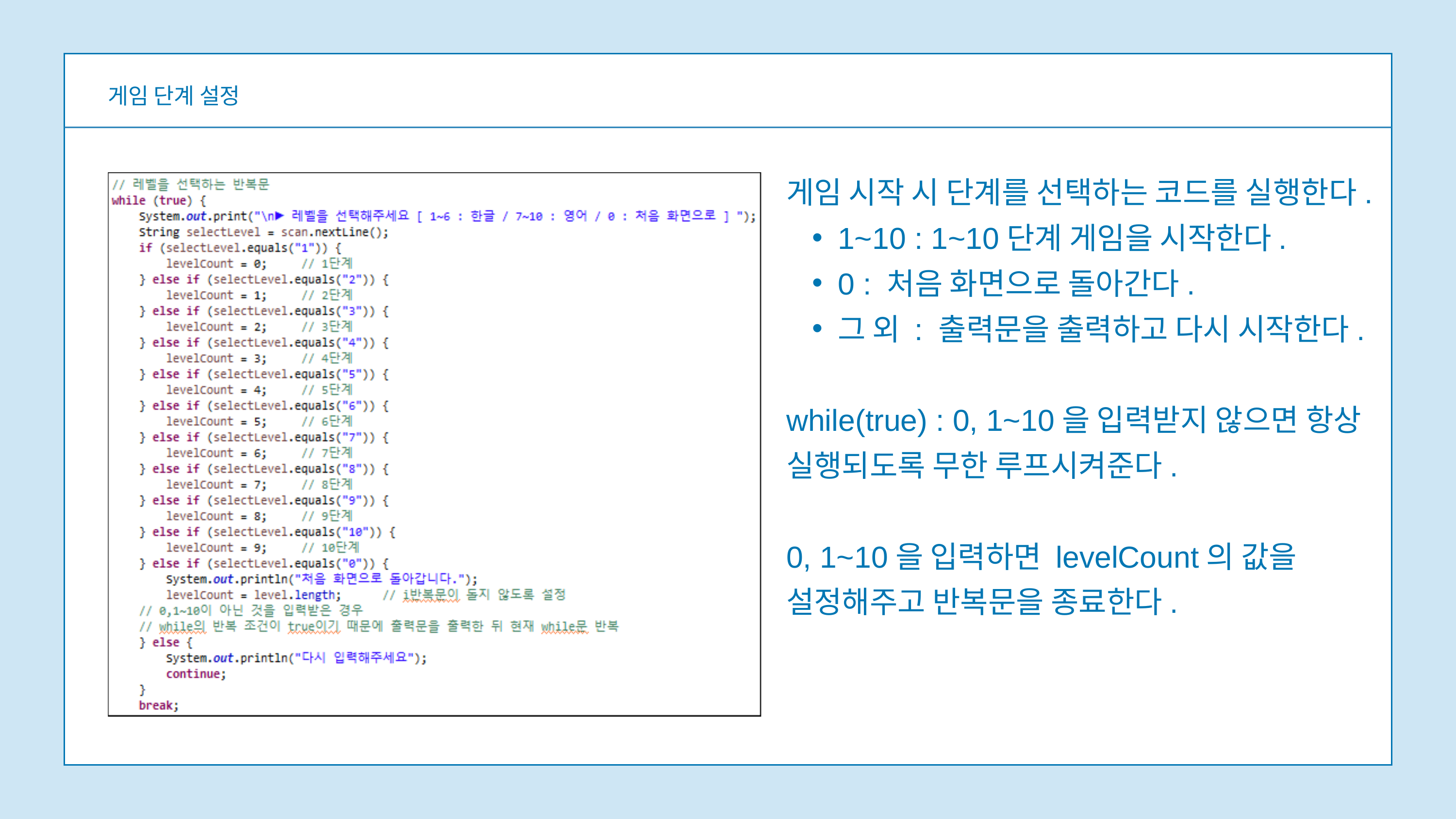

게임 단계 설정

게임 시작 시 단계를 선택하는 코드를 실행한다.
1~10 : 1~10단계 게임을 시작한다.
0 : 처음 화면으로 돌아간다.
그 외 : 출력문을 출력하고 다시 시작한다.

while(true) : 0, 1~10을 입력받지 않으면 항상 실행되도록 무한 루프시켜준다.

0, 1~10을 입력하면 levelCount의 값을 설정해주고 반복문을 종료한다.